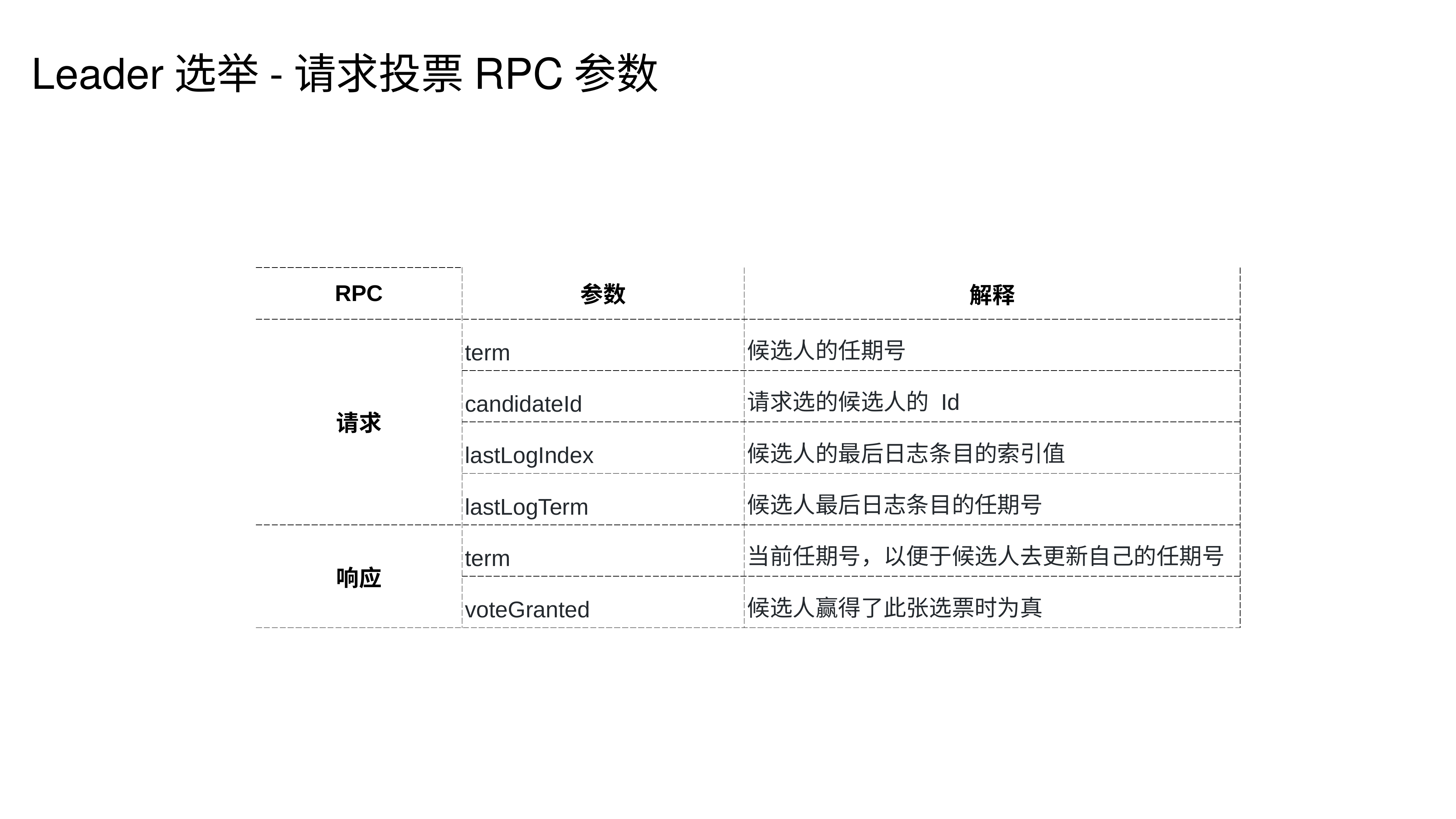

Leader选举-请求投票RPC参数
| RPC | 参数 | 解释 |
| --- | --- | --- |
| 请求 | term | 候选人的任期号 |
|  | candidateId | 请求选的候选人的 Id |
|  | lastLogIndex | 候选人的最后日志条目的索引值 |
|  | lastLogTerm | 候选人最后日志条目的任期号 |
| 响应 | term | 当前任期号，以便于候选人去更新自己的任期号 |
|  | voteGranted | 候选人赢得了此张选票时为真 |